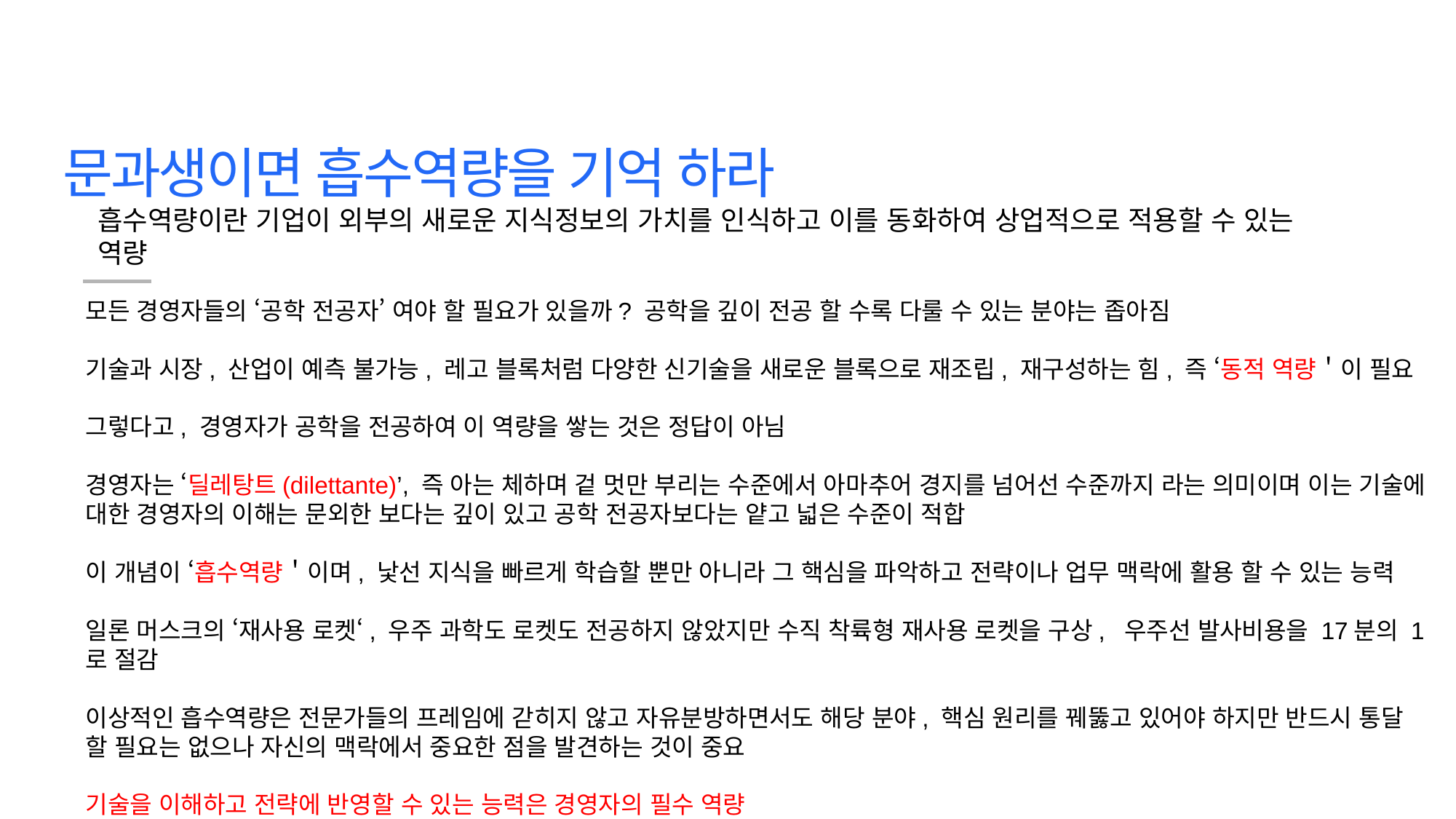

문과생이면 흡수역량을 기억 하라
흡수역량이란 기업이 외부의 새로운 지식정보의 가치를 인식하고 이를 동화하여 상업적으로 적용할 수 있는 역량
모든 경영자들의 ‘공학 전공자’ 여야 할 필요가 있을까? 공학을 깊이 전공 할 수록 다룰 수 있는 분야는 좁아짐

기술과 시장, 산업이 예측 불가능, 레고 블록처럼 다양한 신기술을 새로운 블록으로 재조립, 재구성하는 힘, 즉 ‘동적 역량＇이 필요

그렇다고, 경영자가 공학을 전공하여 이 역량을 쌓는 것은 정답이 아님

경영자는 ‘딜레탕트(dilettante)’, 즉 아는 체하며 겉 멋만 부리는 수준에서 아마추어 경지를 넘어선 수준까지 라는 의미이며 이는 기술에 대한 경영자의 이해는 문외한 보다는 깊이 있고 공학 전공자보다는 얕고 넓은 수준이 적합

이 개념이 ‘흡수역량＇이며, 낯선 지식을 빠르게 학습할 뿐만 아니라 그 핵심을 파악하고 전략이나 업무 맥락에 활용 할 수 있는 능력

일론 머스크의 ‘재사용 로켓‘, 우주 과학도 로켓도 전공하지 않았지만 수직 착륙형 재사용 로켓을 구상,  우주선 발사비용을 17분의 1로 절감

이상적인 흡수역량은 전문가들의 프레임에 갇히지 않고 자유분방하면서도 해당 분야, 핵심 원리를 꿰뚫고 있어야 하지만 반드시 통달 할 필요는 없으나 자신의 맥락에서 중요한 점을 발견하는 것이 중요

기술을 이해하고 전략에 반영할 수 있는 능력은 경영자의 필수 역량